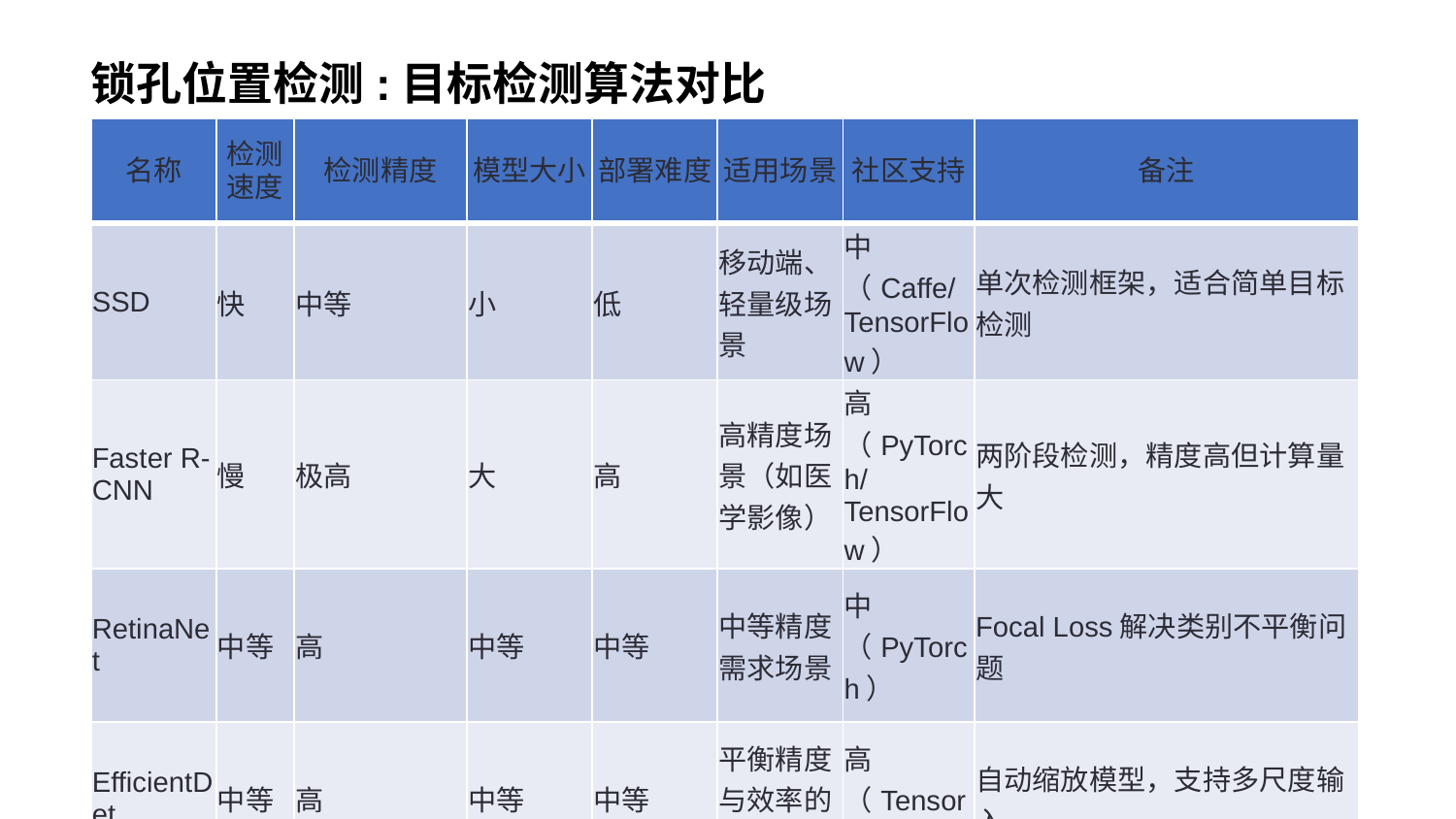

锁孔位置检测:目标检测算法对比

| 名称 | 检测速度 | 检测精度 | 模型大小 | 部署难度 | 适用场景 | 社区支持 | 备注 |
| --- | --- | --- | --- | --- | --- | --- | --- |
| SSD | 快 | 中等 | 小 | 低 | 移动端、轻量级场景 | 中（Caffe/TensorFlow） | 单次检测框架，适合简单目标检测 |
| Faster R-CNN | 慢 | 极高 | 大 | 高 | 高精度场景（如医学影像） | 高（PyTorch/TensorFlow） | 两阶段检测，精度高但计算量大 |
| RetinaNet | 中等 | 高 | 中等 | 中等 | 中等精度需求场景 | 中（PyTorch） | Focal Loss解决类别不平衡问题 |
| EfficientDet | 中等 | 高 | 中等 | 中等 | 平衡精度与效率的场景 | 高（TensorFlow） | 自动缩放模型，支持多尺度输入 |